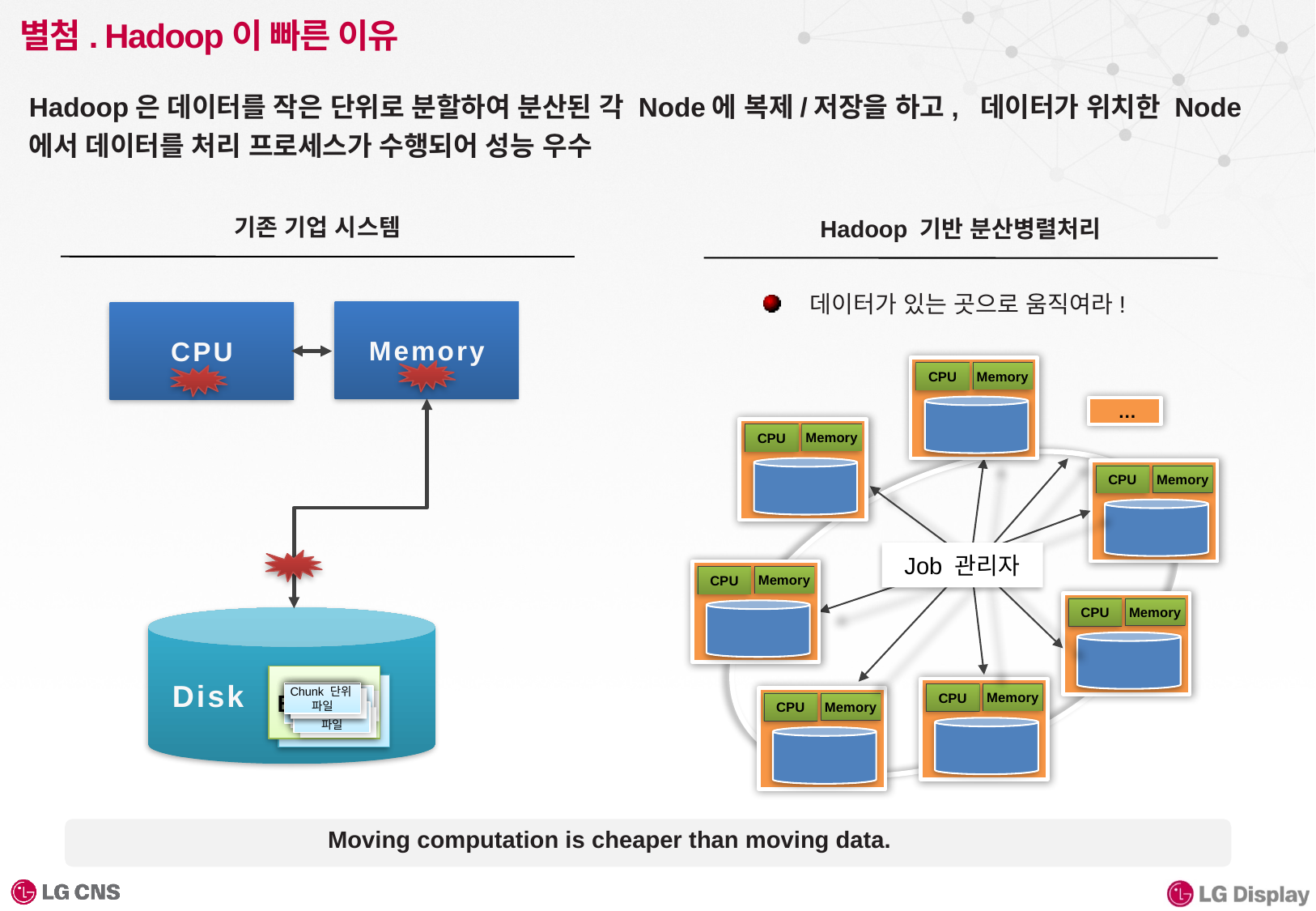

# 별첨. Hadoop이 빠른 이유
Hadoop은 데이터를 작은 단위로 분할하여 분산된 각 Node에 복제/저장을 하고,  데이터가 위치한 Node에서 데이터를 처리 프로세스가 수행되어 성능 우수
기존 기업 시스템
Hadoop 기반 분산병렬처리
데이터가 있는 곳으로 움직여라!
Memory
CPU

Memory
CPU

 …

Memory
CPU

Memory
CPU

Job 관리자

Memory
CPU

Memory
CPU

Disk

Big 파일

Chunk 단위
파일

Chunk 단위
파일

Chunk 단위
파일

Memory
CPU
Chunk 단위
파일

Chunk 단위
파일

Chunk 단위
파일

Memory
CPU
Chunk 단위
파일

Moving computation is cheaper than moving data.